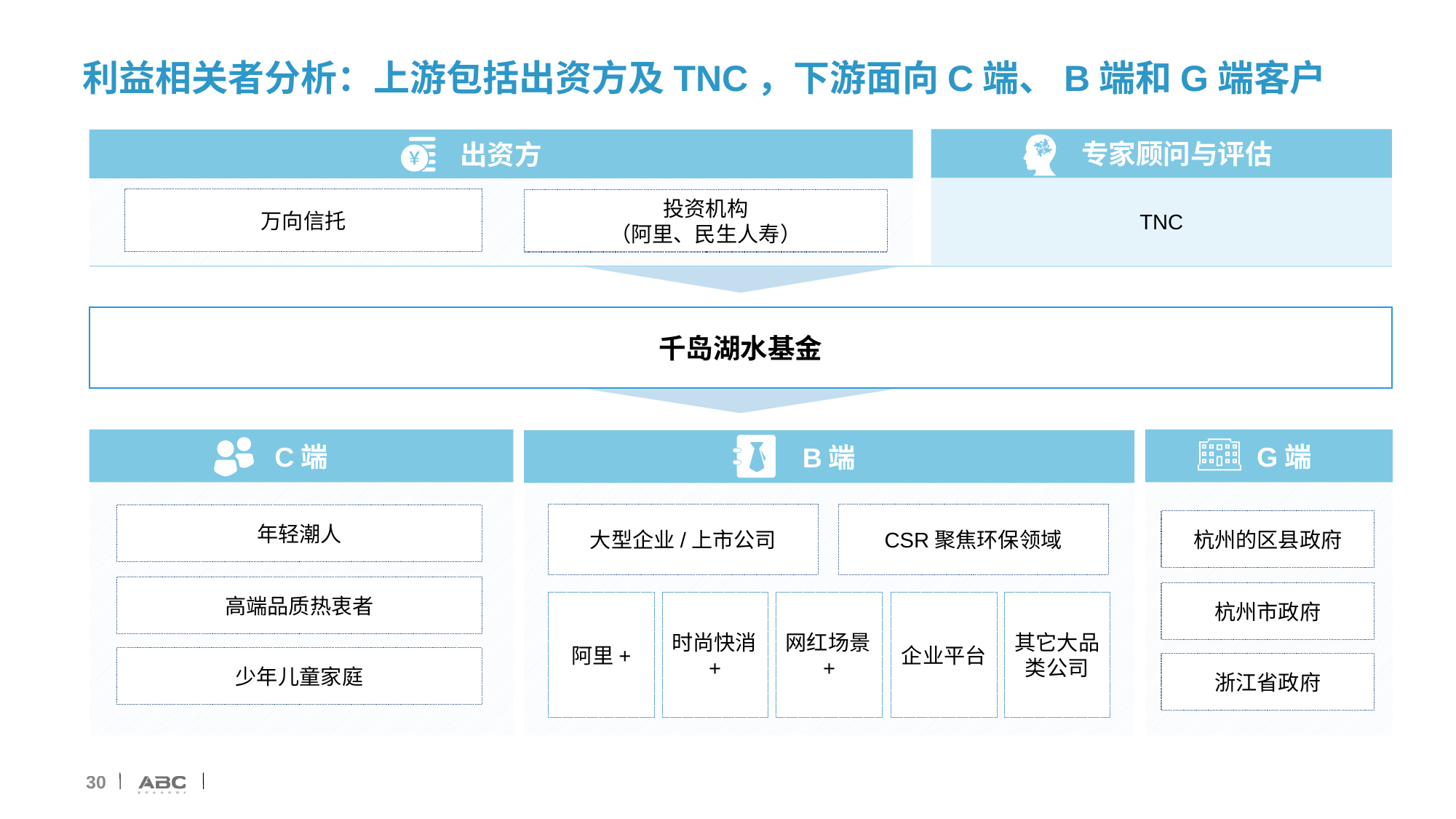

# 利益相关者分析：上游包括出资方及TNC，下游面向C端、B端和G端客户
    专家顾问与评估
出资方

TNC
万向信托
投资机构
（阿里、民生人寿）

千岛湖水基金

C端
    G端
B端

CSR聚焦环保领域
大型企业/上市公司
年轻潮人
杭州的区县政府
高端品质热衷者
杭州市政府
阿里+
时尚快消+
网红场景+
企业平台
其它大品类公司
少年儿童家庭
浙江省政府

30